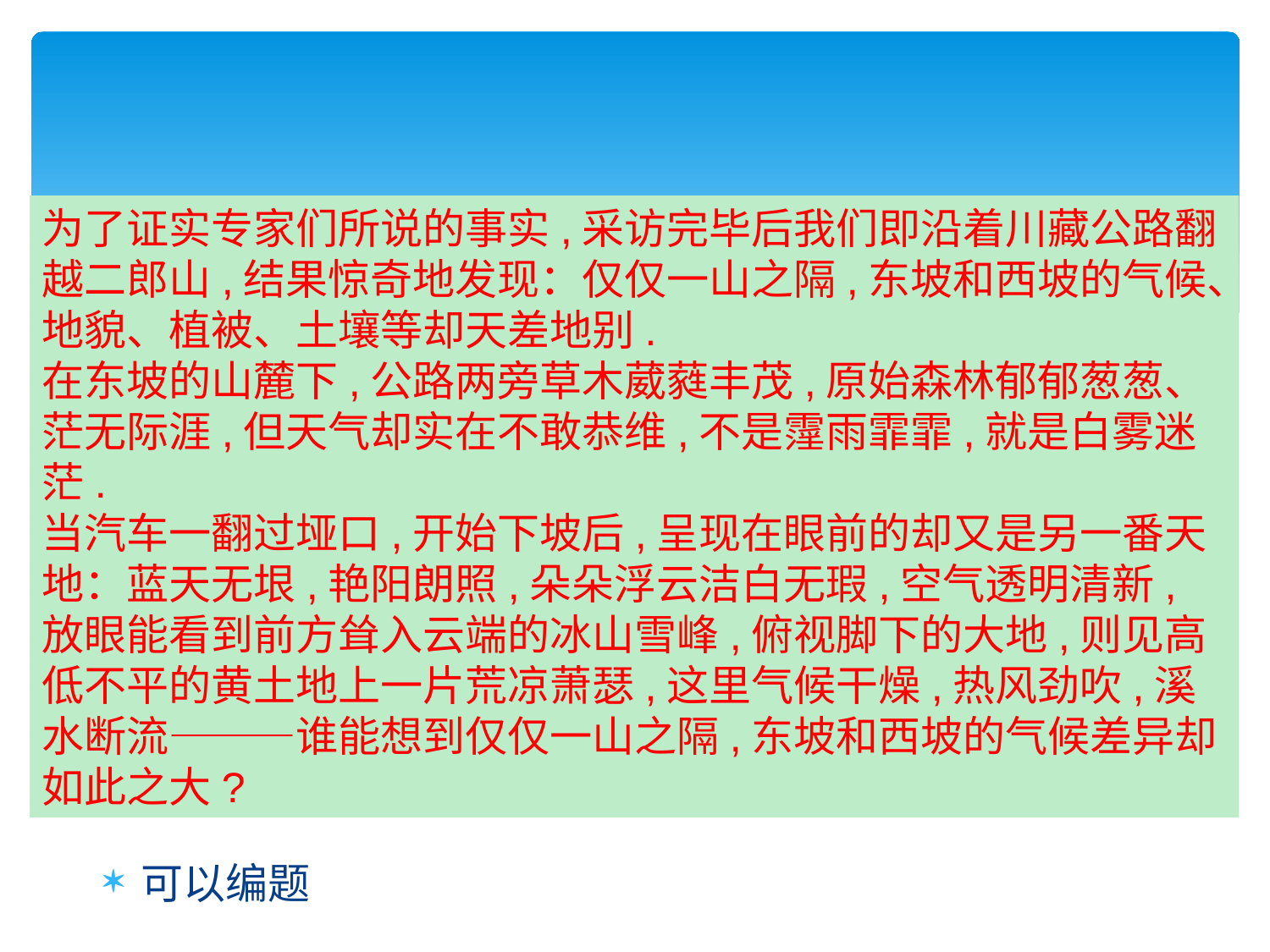

#
为了证实专家们所说的事实,采访完毕后我们即沿着川藏公路翻越二郎山,结果惊奇地发现：仅仅一山之隔,东坡和西坡的气候、地貌、植被、土壤等却天差地别.
在东坡的山麓下,公路两旁草木葳蕤丰茂,原始森林郁郁葱葱、茫无际涯,但天气却实在不敢恭维,不是霪雨霏霏,就是白雾迷茫.
当汽车一翻过垭口,开始下坡后,呈现在眼前的却又是另一番天地：蓝天无垠,艳阳朗照,朵朵浮云洁白无瑕,空气透明清新,放眼能看到前方耸入云端的冰山雪峰,俯视脚下的大地,则见高低不平的黄土地上一片荒凉萧瑟,这里气候干燥,热风劲吹,溪水断流———谁能想到仅仅一山之隔,东坡和西坡的气候差异却如此之大?
可以编题